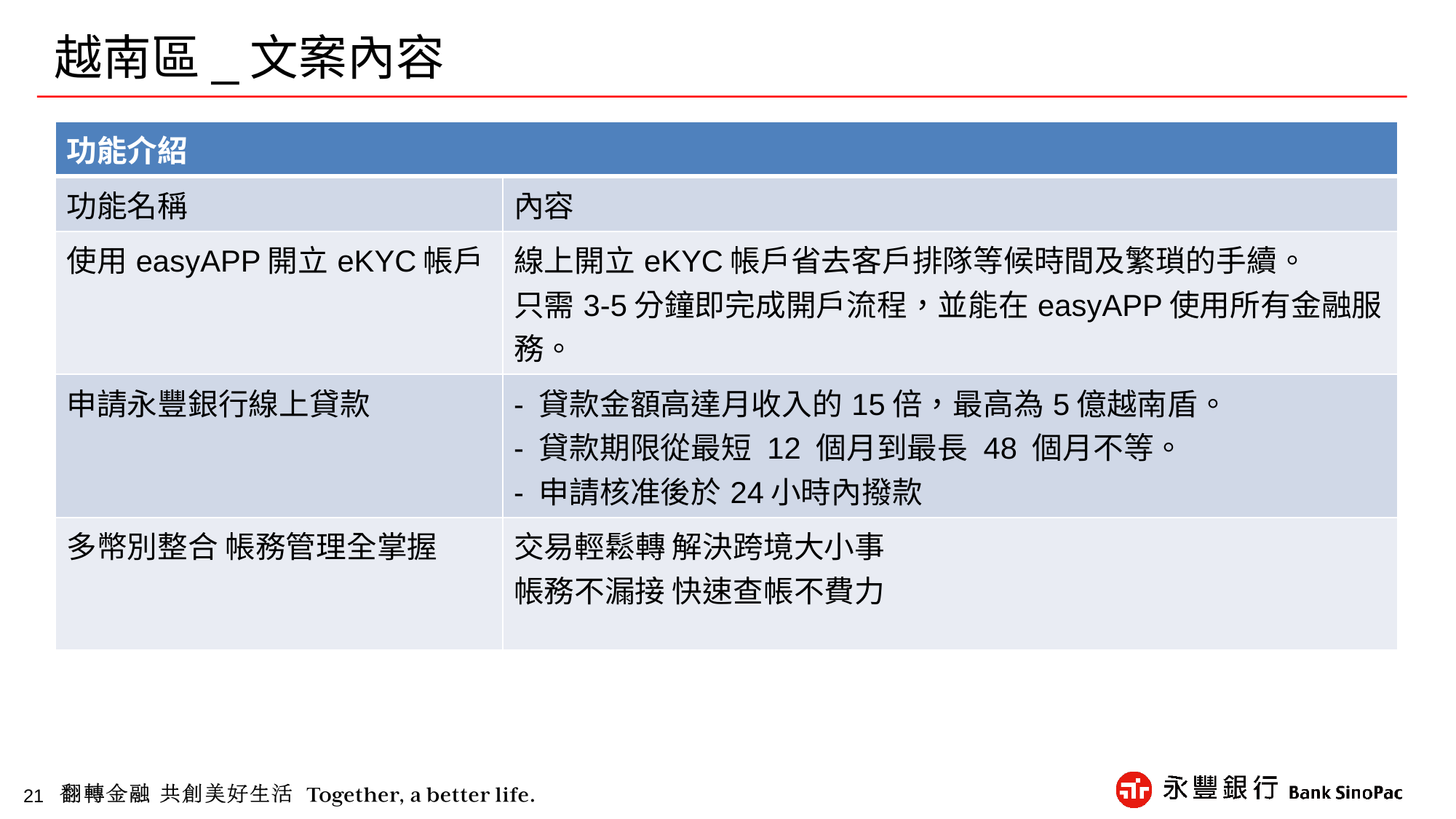

# 越南區_文案內容
| 功能介紹 |  |
| --- | --- |
| 功能名稱 | 內容 |
| 使用easyAPP開立eKYC帳戶 | 線上開立eKYC帳戶省去客戶排隊等候時間及繁瑣的手續。 只需3-5分鐘即完成開戶流程，並能在easyAPP使用所有金融服務。 |
| 申請永豐銀行線上貸款 | - 貸款金額高達月收入的15倍，最高為5億越南盾。 - 貸款期限從最短 12 個月到最長 48 個月不等。 - 申請核准後於24小時內撥款 |
| 多幣別整合 帳務管理全掌握 | 交易輕鬆轉 解決跨境大小事 帳務不漏接 快速查帳不費力 |